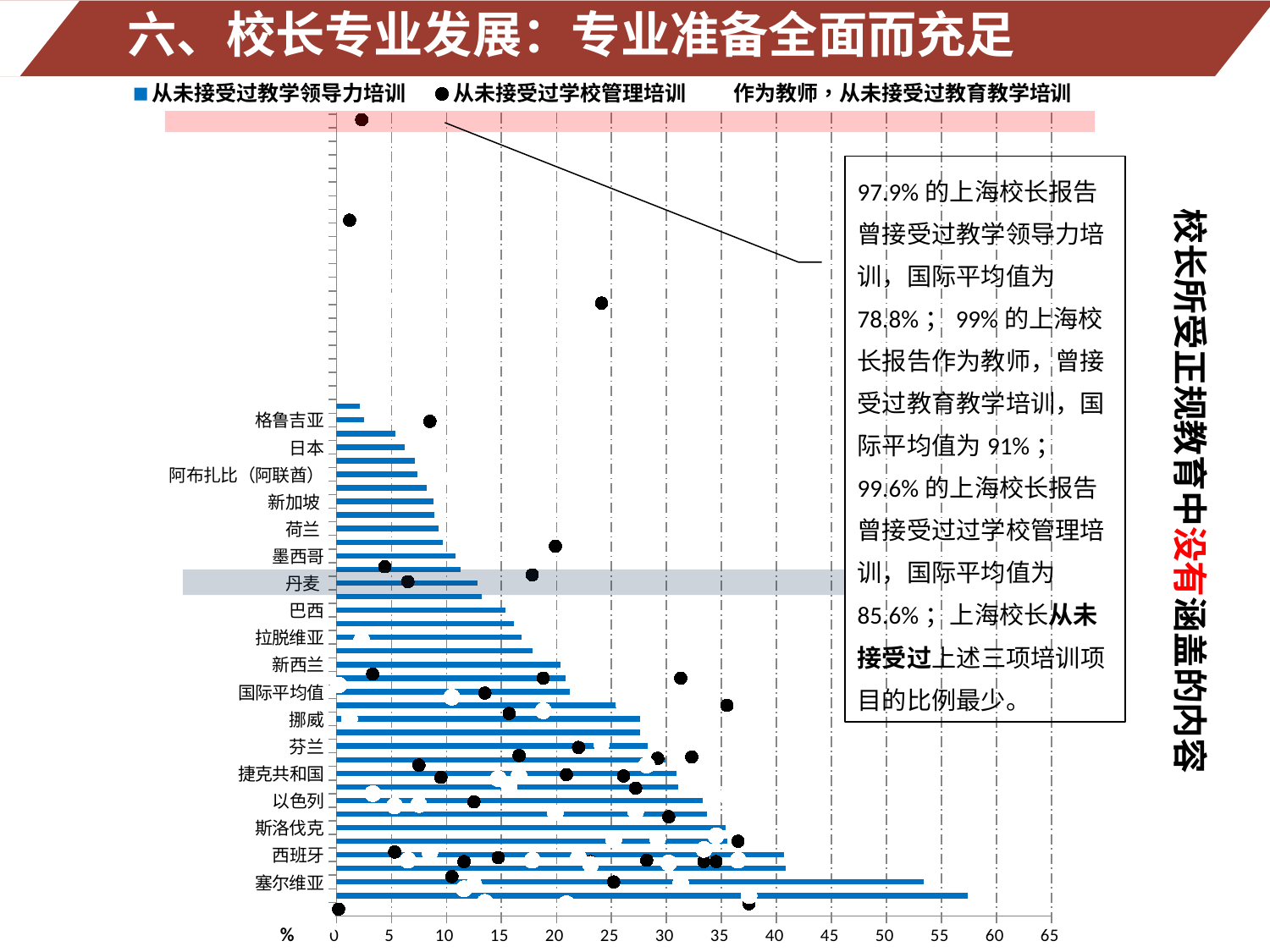

六、校长专业发展：专业准备全面而充足

### Chart

| Category | 从未接受过教学领导力培训 | 作为教师，从未接受过教育教学培训 | 从未接受过学校管理培训 |
|---|---|---|---|
| 波兰 | 57.4 | 0.2 | 0.2 |
| 塞尔维亚 | 53.4 | 1.2 | 1.2 |
| 克罗地亚 | 40.80000000000001 | 2.3 | 2.3 |
| 西班牙 | 40.7 | 3.3 | 3.3 |
| 葡萄牙 | 35.5 | 4.4 | 4.4 |
| 斯洛伐克 | 35.4 | 5.3 | 5.3 |
| 英格兰（英国） | 33.7 | 6.5 | 6.5 |
| 以色列 | 33.30000000000001 | 7.5 | 7.5 |
| 澳大利亚 | 31.1 | 8.5 | 8.5 |
| 捷克共和国 | 30.9 | 9.5 | 9.5 |
| 法国 | 29.9 | 10.5 | 10.5 |
| 芬兰 | 28.3 | 11.6 | 11.6 |
| 佛兰德斯（比利时） | 27.6 | 12.5 | 12.5 |
| 挪威 | 27.6 | 13.5 | 13.5 |
| 意大利 | 26.5 | 14.7 | 14.7 |
| 国际平均值 | 21.2 | 15.7 | 15.7 |
| 保加利亚 | 20.8 | 16.6 | 16.6 |
| 新西兰 | 20.4 | 17.8 | 17.8 |
| 塞浦勒斯 | 17.8 | 18.8 | 18.8 |
| 拉脱维亚 | 16.8 | 19.9 | 19.9 |
| 罗马尼亚 | 16.1 | 20.9 | 20.9 |
| 巴西 | 15.4 | 22.0 | 22.0 |
| 俄罗斯 | 13.2 | 23.1 | 23.1 |
| 丹麦  | 12.8 | 24.1 | 24.1 |
| 爱沙尼亚 | 11.3 | 25.2 | 25.2 |
| 墨西哥 | 10.8 | 26.1 | 26.1 |
| 瑞典  | 9.700000000000001 | 27.2 | 27.2 |
| 荷兰  | 9.3 | 28.2 | 28.2 |
| 智利 | 8.9 | 29.2 | 29.2 |
| 新加坡  | 8.8 | 30.2 | 30.2 |
| 阿尔伯塔（加拿大） | 8.200000000000001 | 31.3 | 31.3 |
| 阿布扎比（阿联酋） | 7.4 | 32.30000000000001 | 32.30000000000001 |
| 韩国 | 7.1 | 33.4 | 33.4 |
| 日本 | 6.2 | 34.5 | 34.5 |
| 马来西亚 | 5.4 | 35.5 | 35.5 |
| 格鲁吉亚 | 2.5 | 36.5 | 36.5 |
| 中国上海 | 2.1 | 37.5 | 37.5 |
97.9%的上海校长报告曾接受过教学领导力培训，国际平均值为78.8%；99%的上海校长报告作为教师，曾接受过教育教学培训，国际平均值为91%； 99.6%的上海校长报告曾接受过过学校管理培训，国际平均值为85.6%；上海校长从未接受过上述三项培训项目的比例最少。
校长所受正规教育中没有涵盖的内容

%